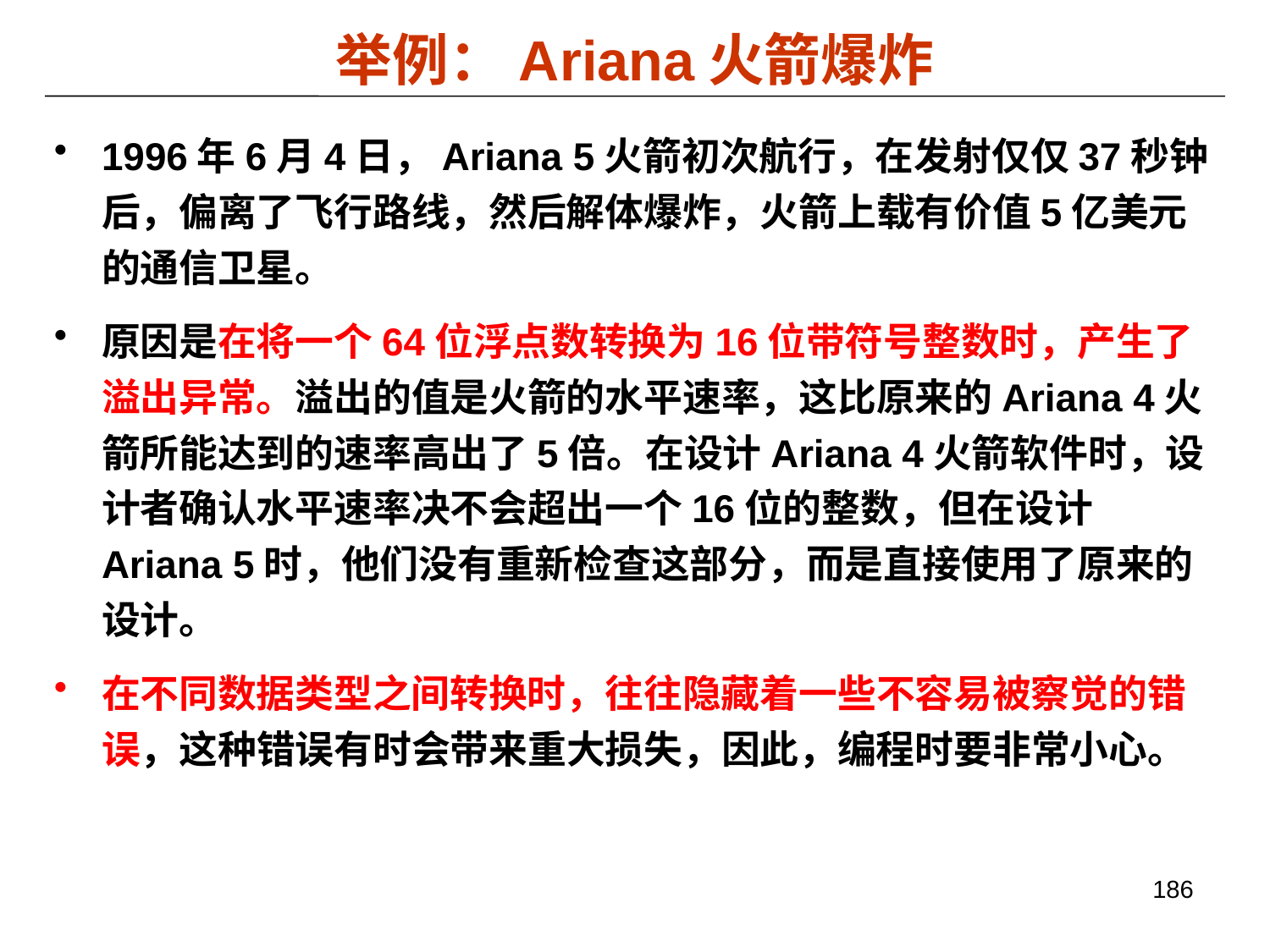

# 举例：Ariana火箭爆炸
1996年6月4日，Ariana 5火箭初次航行，在发射仅仅37秒钟后，偏离了飞行路线，然后解体爆炸，火箭上载有价值5亿美元的通信卫星。
原因是在将一个64位浮点数转换为16位带符号整数时，产生了溢出异常。溢出的值是火箭的水平速率，这比原来的Ariana 4火箭所能达到的速率高出了5倍。在设计Ariana 4火箭软件时，设计者确认水平速率决不会超出一个16位的整数，但在设计Ariana 5时，他们没有重新检查这部分，而是直接使用了原来的设计。
在不同数据类型之间转换时，往往隐藏着一些不容易被察觉的错误，这种错误有时会带来重大损失，因此，编程时要非常小心。
186